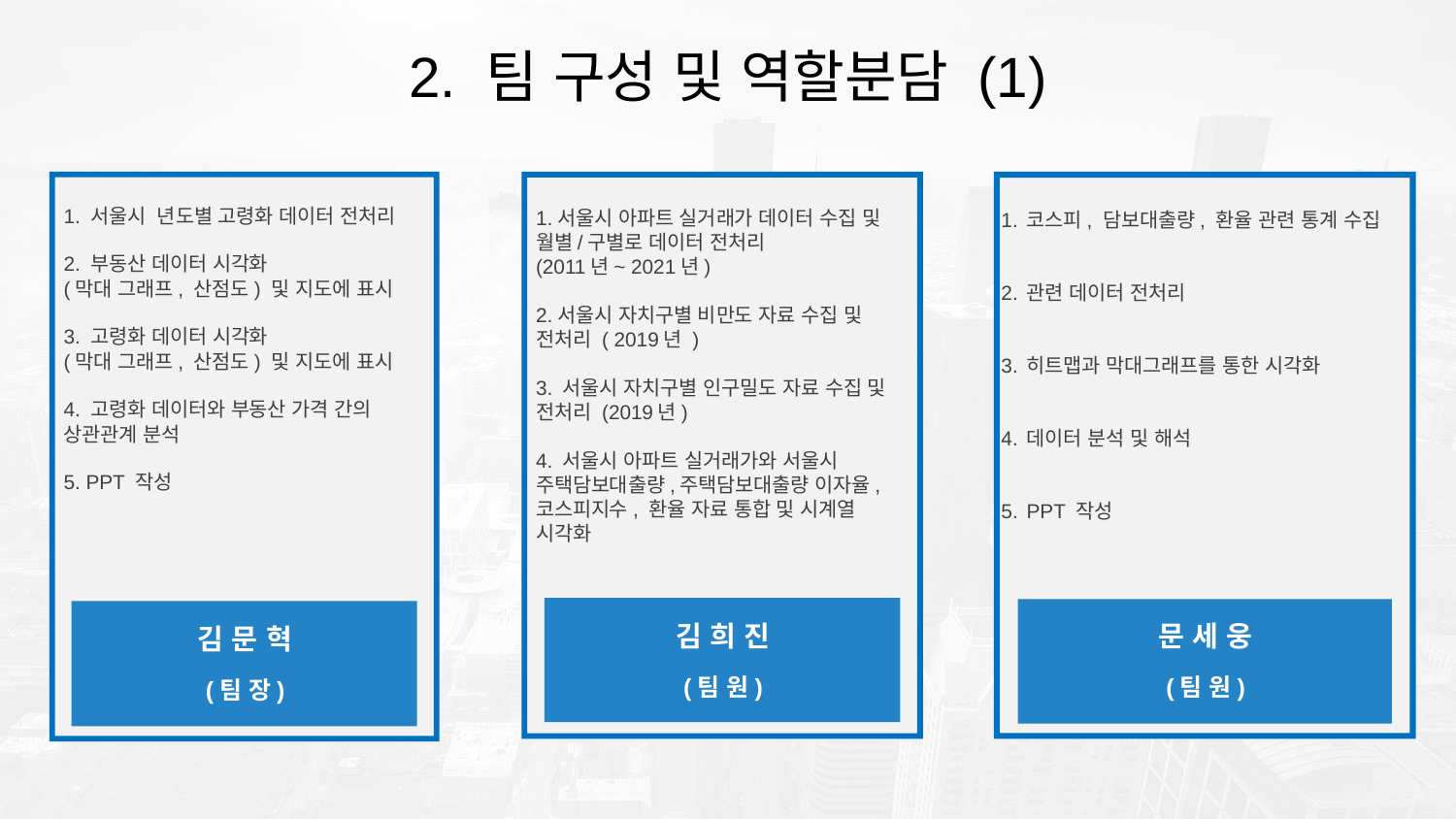

2. 팀 구성 및 역할분담 (1)

1. 서울시  년도별 고령화 데이터 전처리

2. 부동산 데이터 시각화
(막대 그래프, 산점도) 및 지도에 표시

3. 고령화 데이터 시각화
(막대 그래프, 산점도) 및 지도에 표시

4. 고령화 데이터와 부동산 가격 간의
상관관계 분석

5. PPT 작성

김 문 혁
(팀 장)

1.서울시 아파트 실거래가 데이터 수집 및 월별/구별로 데이터 전처리
(2011년~ 2021년)

2.서울시 자치구별 비만도 자료 수집 및 전처리 ( 2019년 )

3. 서울시 자치구별 인구밀도 자료 수집 및 전처리 (2019년)

4. 서울시 아파트 실거래가와 서울시 주택담보대출량,주택담보대출량 이자율, 코스피지수, 환율 자료 통합 및 시계열 시각화

김 희 진

(팀 원)

문 세 웅
(팀 원)

코스피, 담보대출량, 환율 관련 통계 수집

관련 데이터 전처리

히트맵과 막대그래프를 통한 시각화

데이터 분석 및 해석

PPT 작성